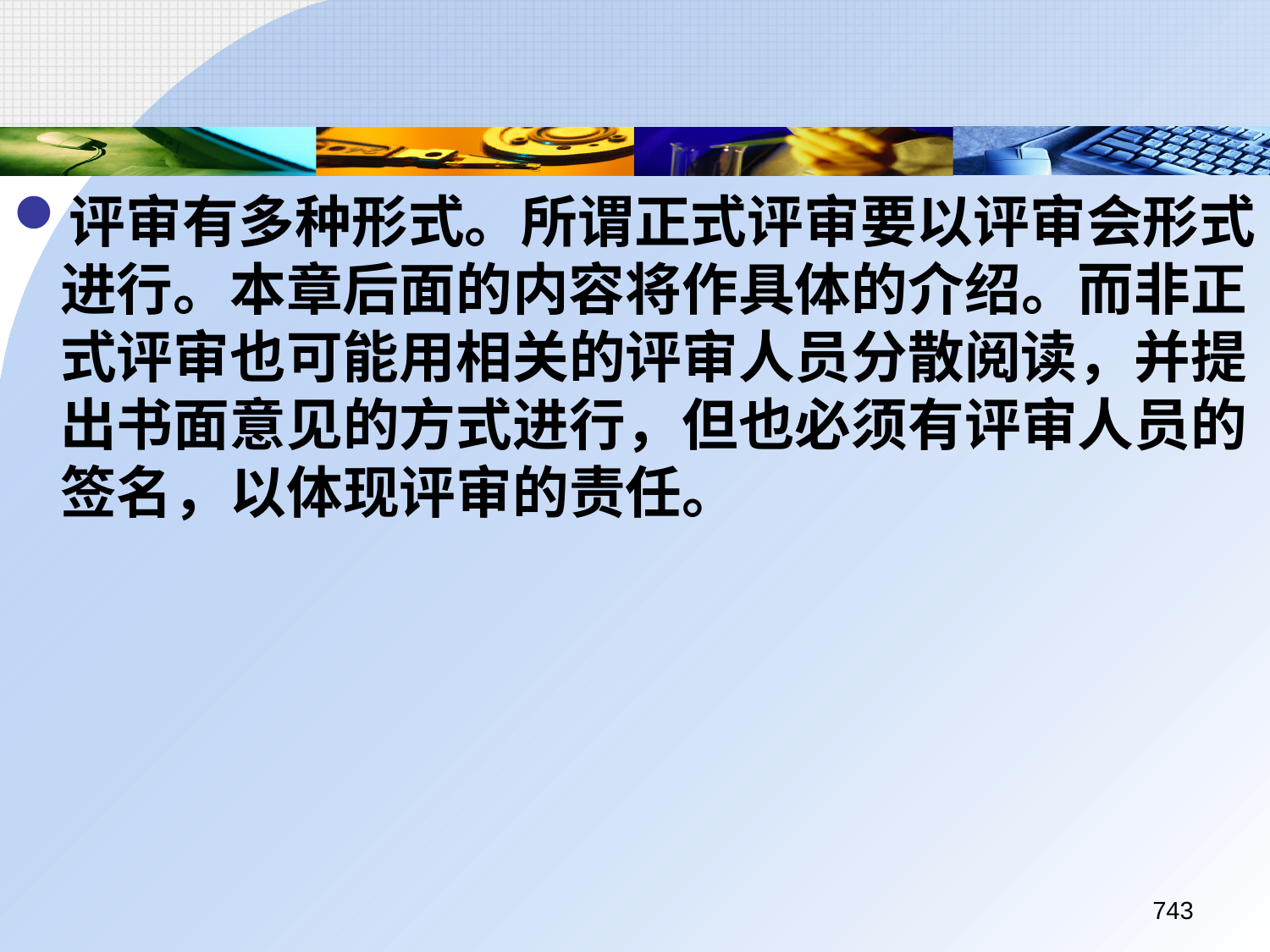

评审有多种形式。所谓正式评审要以评审会形式进行。本章后面的内容将作具体的介绍。而非正式评审也可能用相关的评审人员分散阅读，并提出书面意见的方式进行，但也必须有评审人员的签名，以体现评审的责任。

743